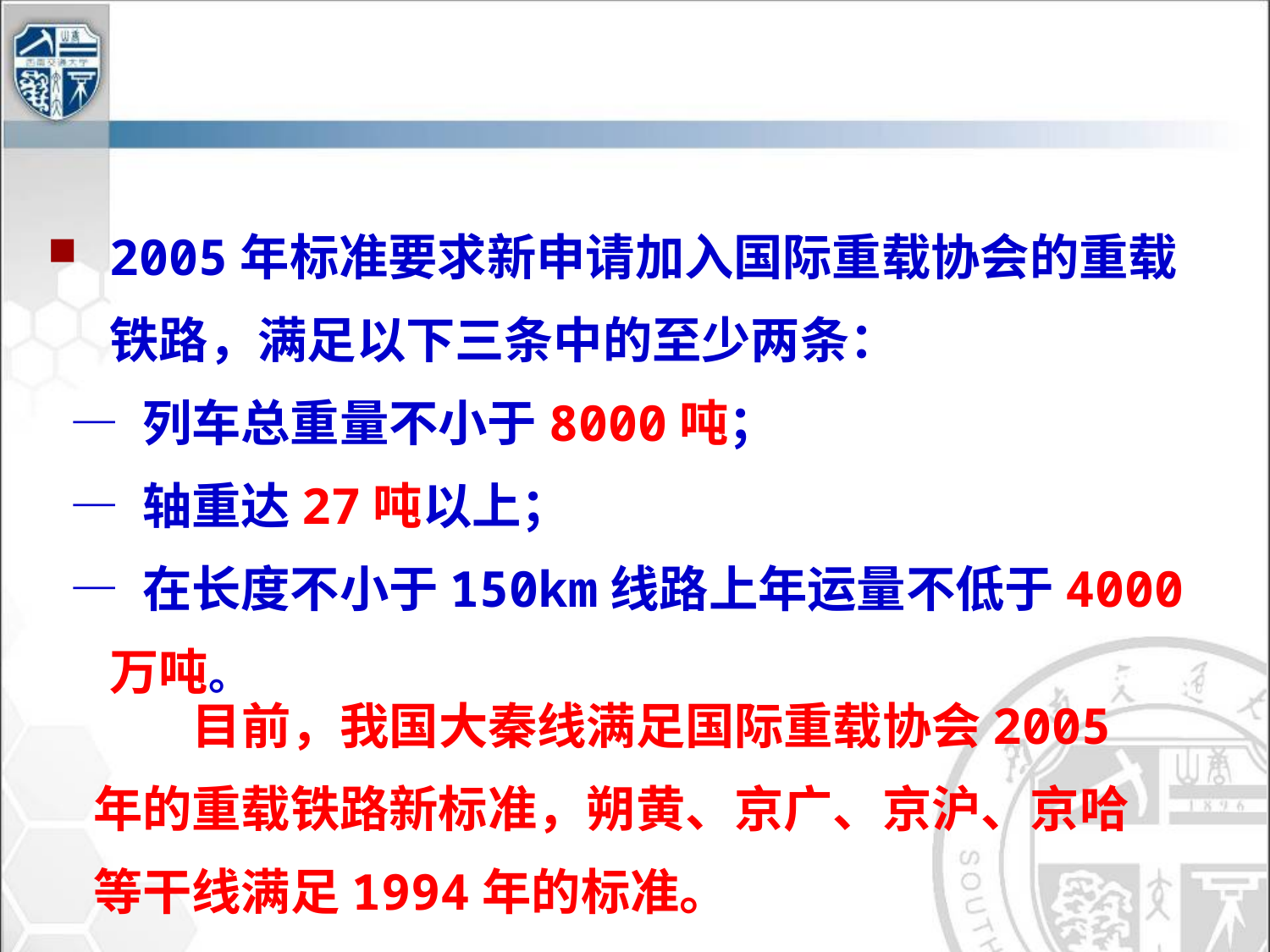

2005年标准要求新申请加入国际重载协会的重载铁路，满足以下三条中的至少两条：
  — 列车总重量不小于8000吨；
  — 轴重达27吨以上；
  — 在长度不小于150km线路上年运量不低于4000万吨。

目前，我国大秦线满足国际重载协会2005年的重载铁路新标准，朔黄、京广、京沪、京哈等干线满足1994年的标准。